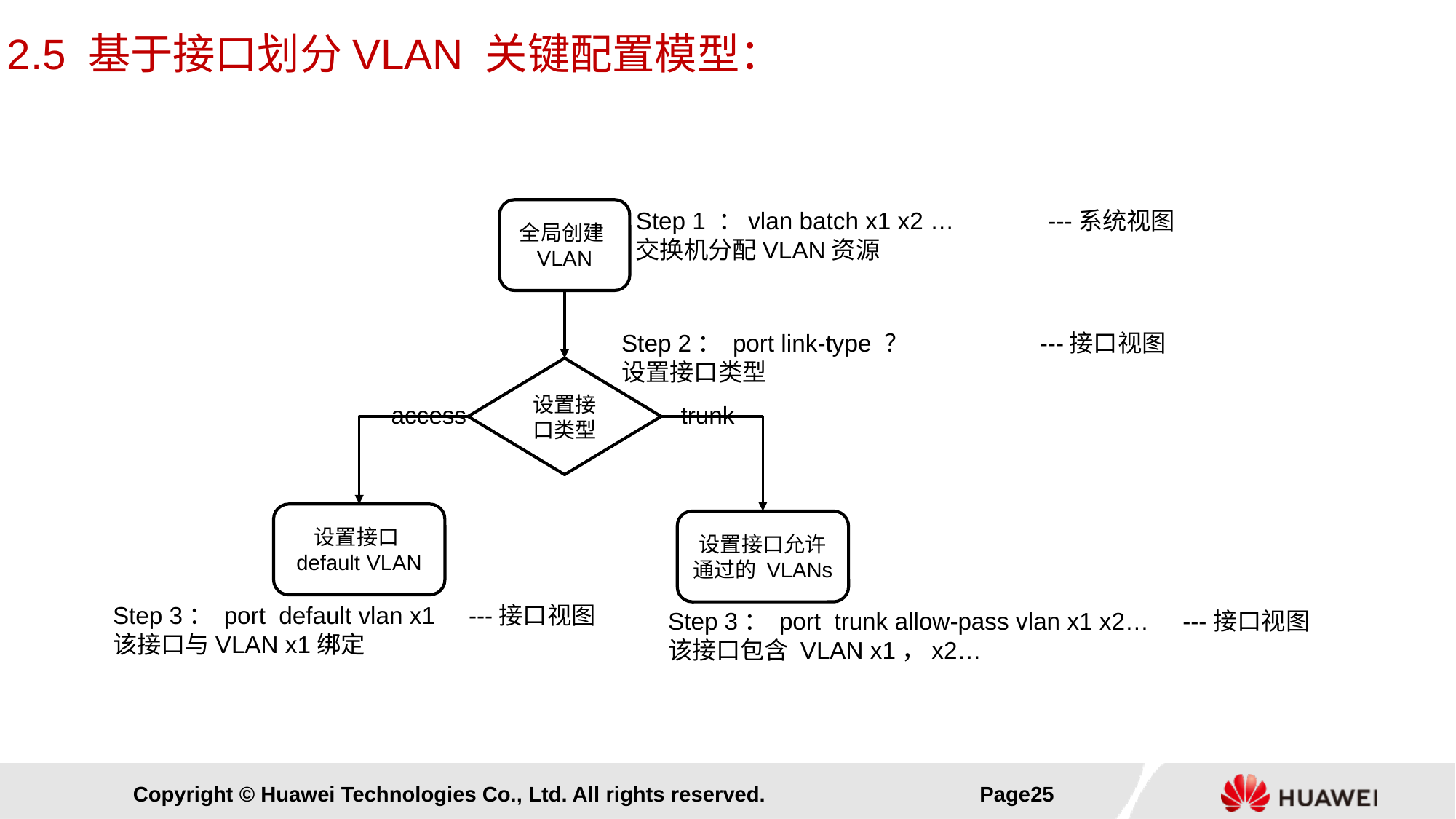

# 2.5 基于接口划分VLAN 关键配置模型：

全局创建VLAN
Step 1 ：vlan batch x1 x2 …              ---系统视图
交换机分配VLAN资源
Step 2： port link-type ？                       ---接口视图
设置接口类型
设置接口类型
access
trunk
设置接口default VLAN
设置接口允许通过的 VLANs
Step 3： port  default vlan x1     ---接口视图
该接口与VLAN x1绑定
Step 3： port  trunk allow-pass vlan x1 x2…     ---接口视图
该接口包含 VLAN x1，x2…
Page25